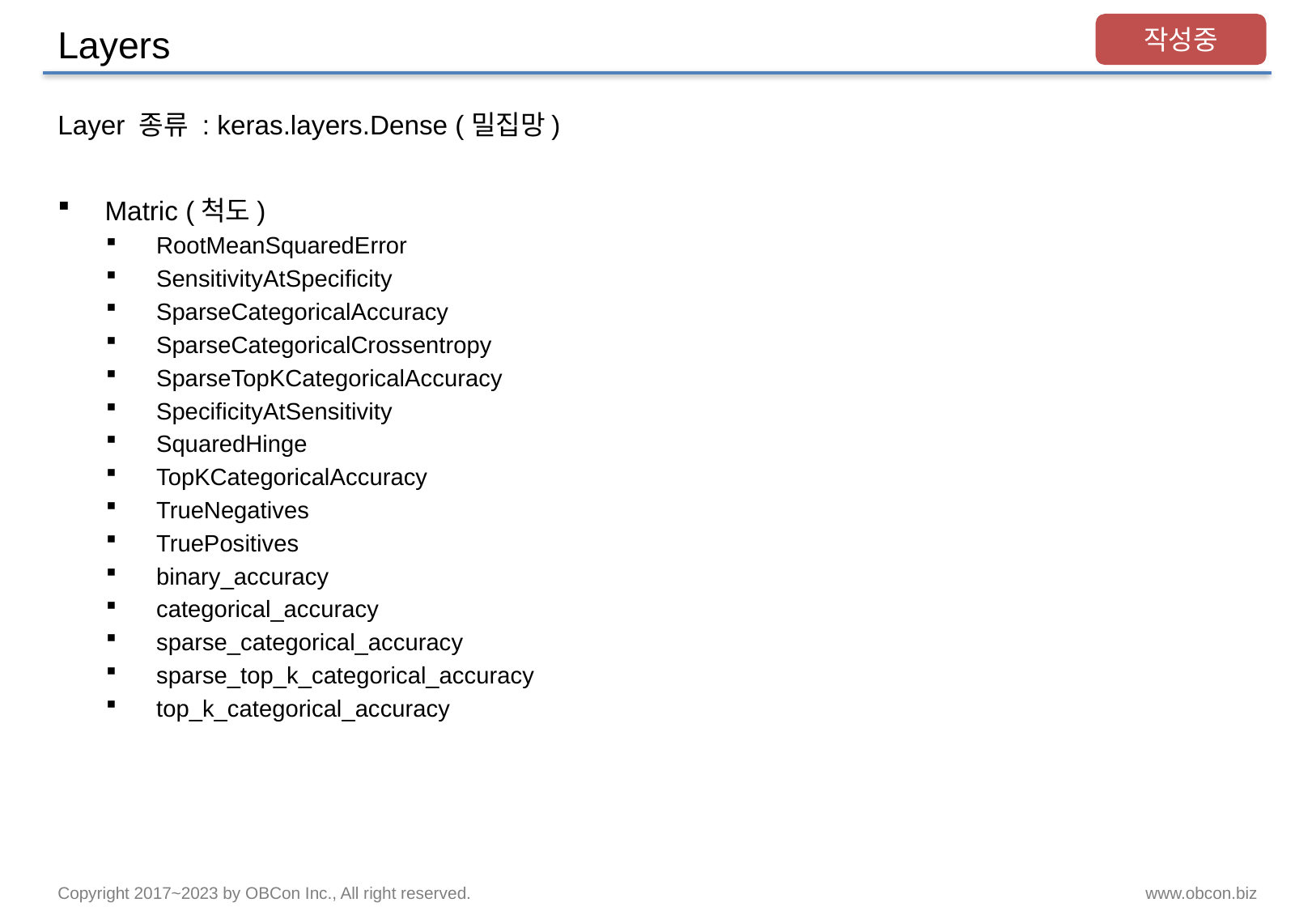

# Layers
작성중
Layer 종류 : keras.layers.Dense (밀집망)
Matric (척도)
RootMeanSquaredError
SensitivityAtSpecificity
SparseCategoricalAccuracy
SparseCategoricalCrossentropy
SparseTopKCategoricalAccuracy
SpecificityAtSensitivity
SquaredHinge
TopKCategoricalAccuracy
TrueNegatives
TruePositives
binary_accuracy
categorical_accuracy
sparse_categorical_accuracy
sparse_top_k_categorical_accuracy
top_k_categorical_accuracy